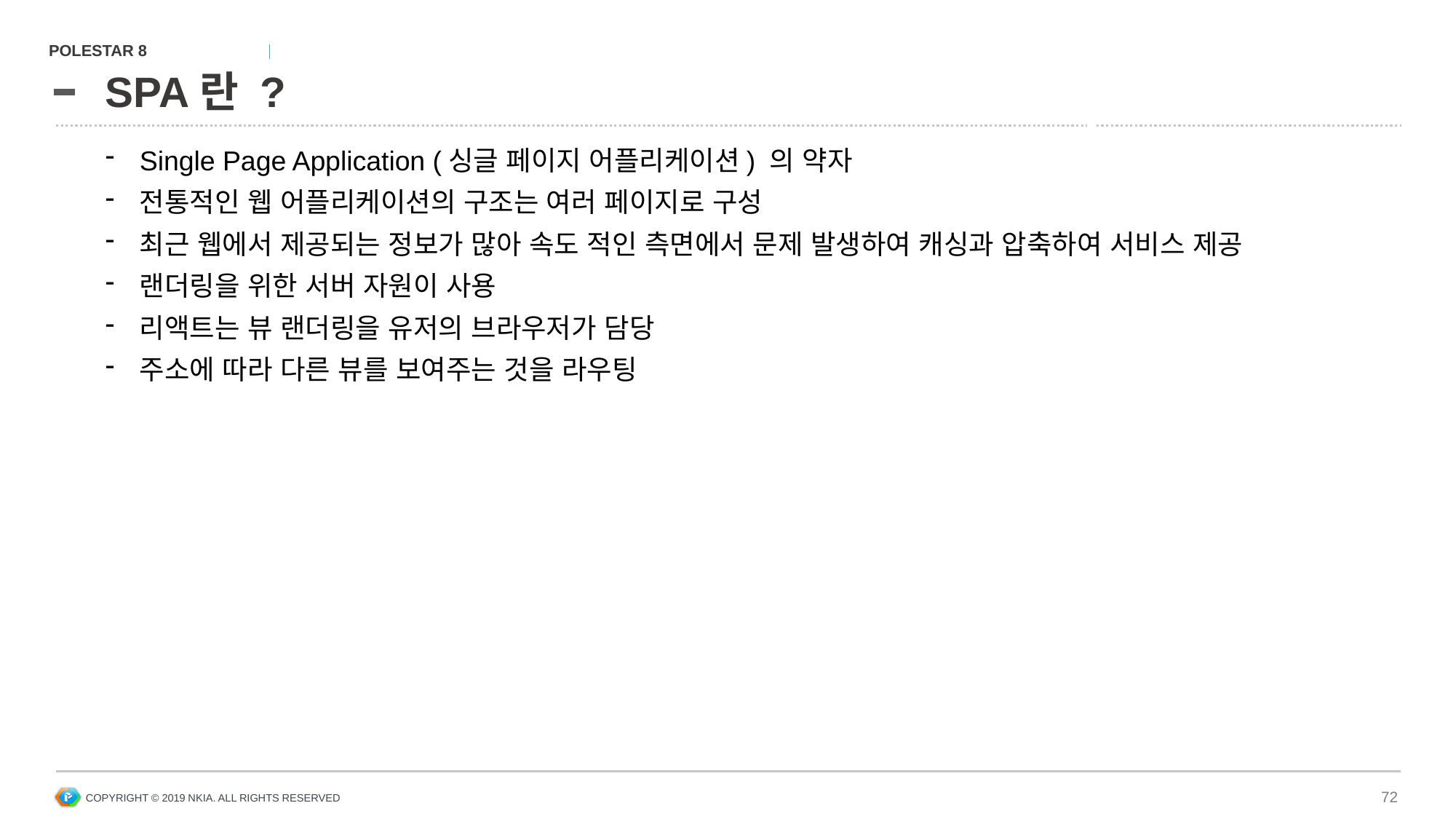

# SPA란 ?
Single Page Application (싱글 페이지 어플리케이션) 의 약자
전통적인 웹 어플리케이션의 구조는 여러 페이지로 구성
최근 웹에서 제공되는 정보가 많아 속도 적인 측면에서 문제 발생하여 캐싱과 압축하여 서비스 제공
랜더링을 위한 서버 자원이 사용
리액트는 뷰 랜더링을 유저의 브라우저가 담당
주소에 따라 다른 뷰를 보여주는 것을 라우팅